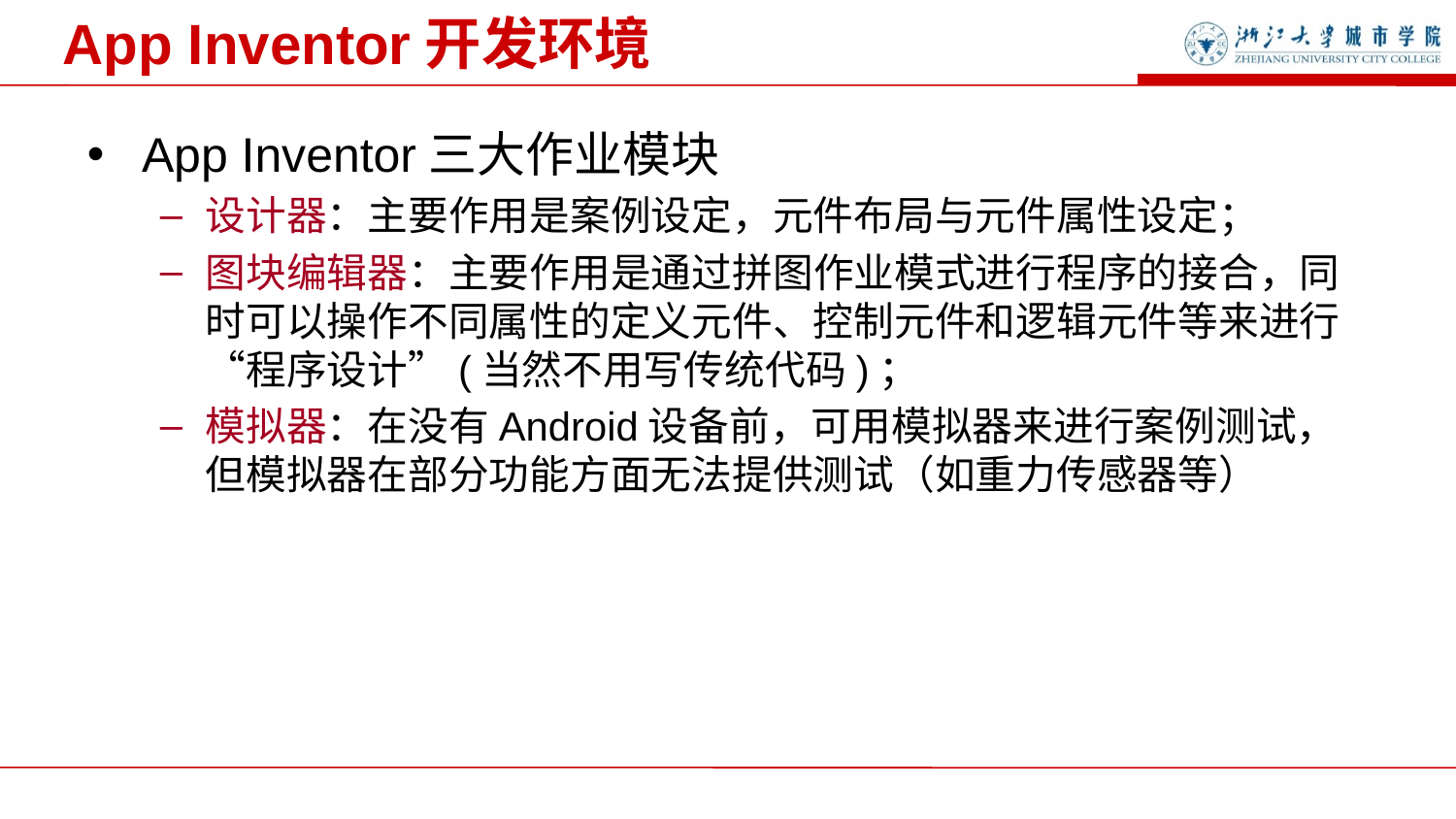

App Inventor开发环境
App Inventor三大作业模块
设计器：主要作用是案例设定，元件布局与元件属性设定；
图块编辑器：主要作用是通过拼图作业模式进行程序的接合，同时可以操作不同属性的定义元件、控制元件和逻辑元件等来进行“程序设计”(当然不用写传统代码)；
模拟器：在没有Android设备前，可用模拟器来进行案例测试，但模拟器在部分功能方面无法提供测试（如重力传感器等）